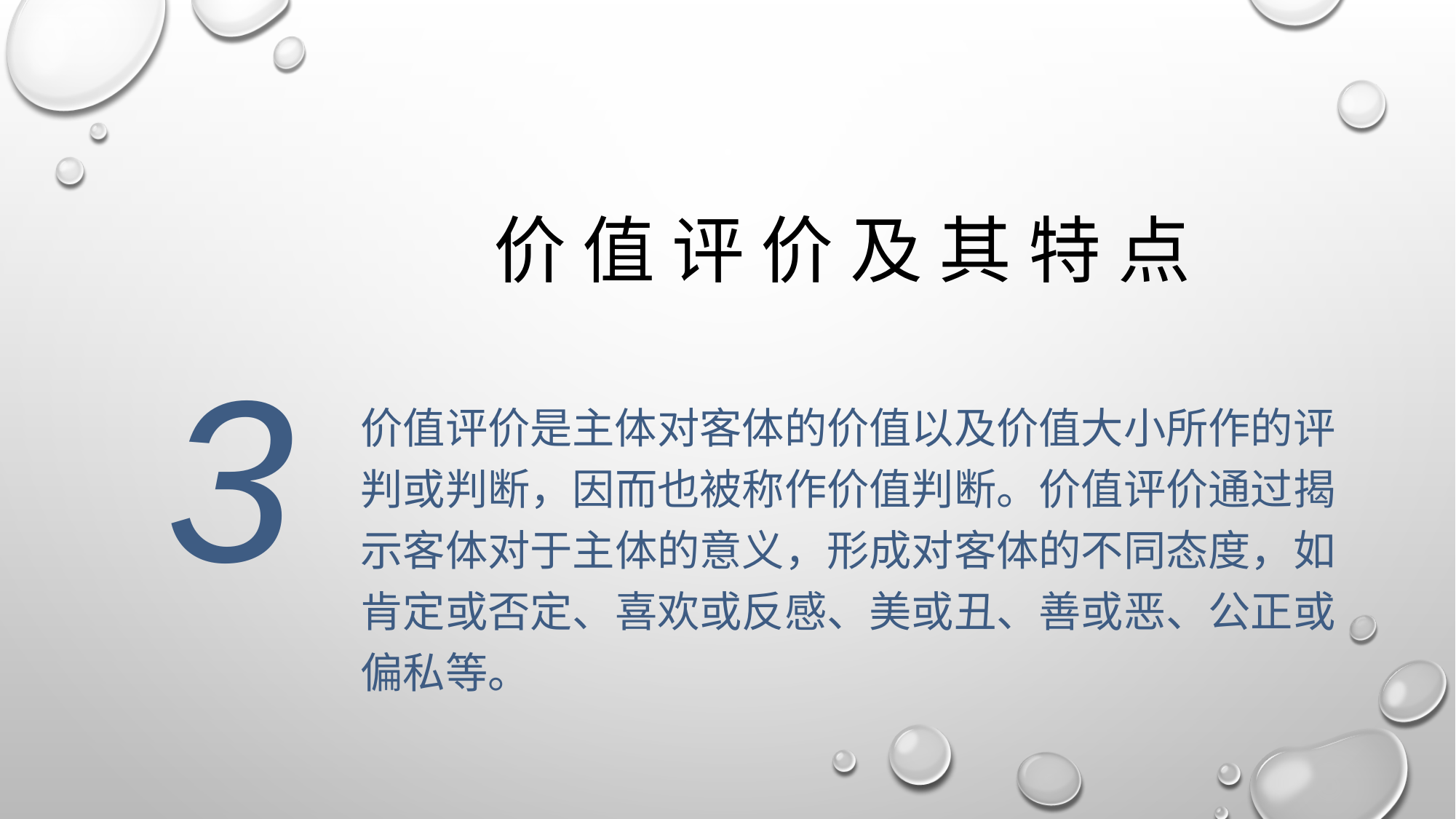

# 价 值 评 价 及 其 特 点
3
价值评价是主体对客体的价值以及价值大小所作的评判或判断，因而也被称作价值判断。价值评价通过揭示客体对于主体的意义，形成对客体的不同态度，如肯定或否定、喜欢或反感、美或丑、善或恶、公正或偏私等。